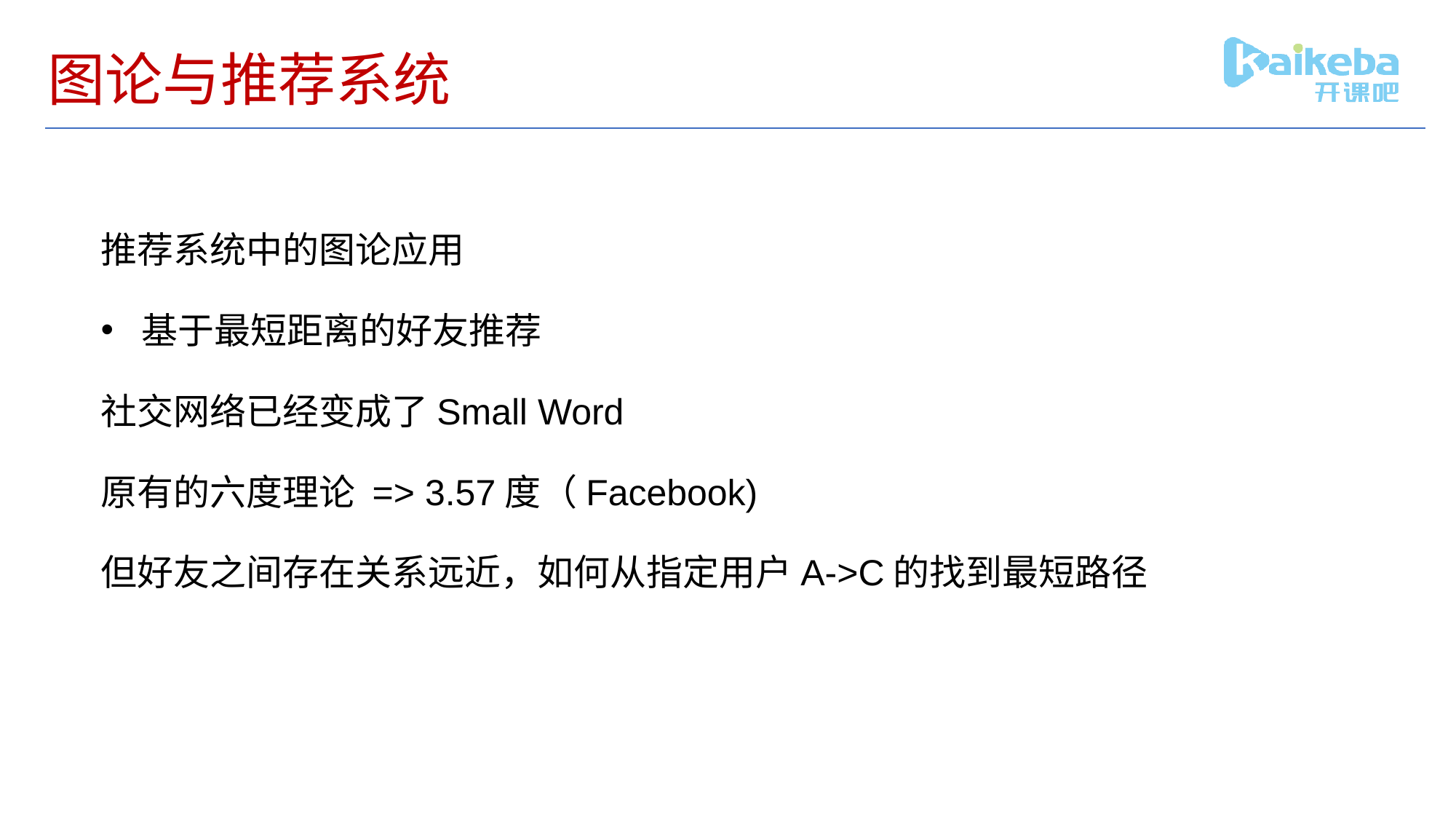

# 图论与推荐系统
推荐系统中的图论应用
基于最短距离的好友推荐
社交网络已经变成了Small Word
原有的六度理论 => 3.57度（Facebook)
但好友之间存在关系远近，如何从指定用户A->C的找到最短路径